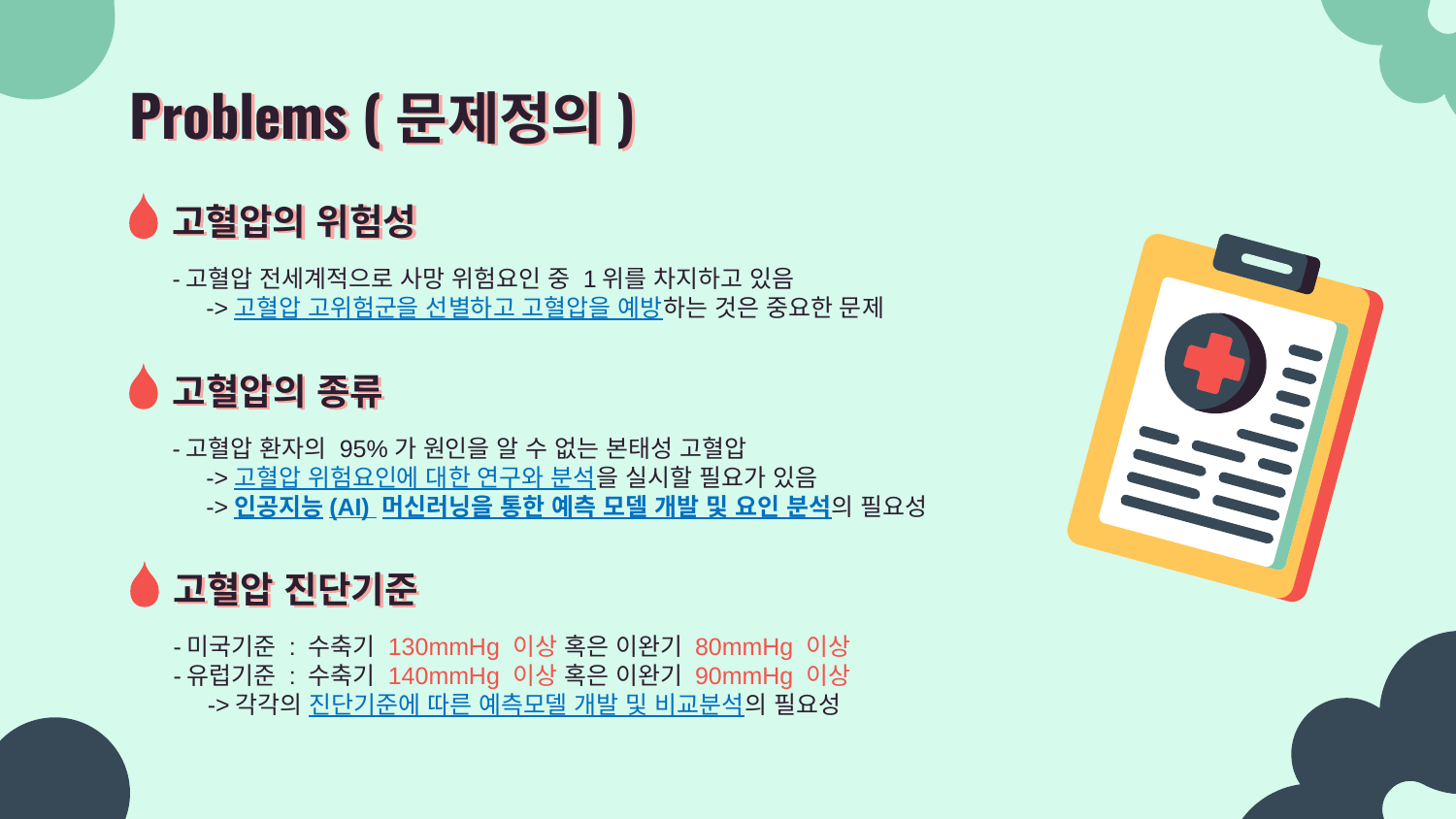

# Problems (문제정의)

고혈압의 위험성

-고혈압 전세계적으로 사망 위험요인 중 1위를 차지하고 있음
     ->고혈압 고위험군을 선별하고 고혈압을 예방하는 것은 중요한 문제

고혈압의 종류
-고혈압 환자의 95%가 원인을 알 수 없는 본태성 고혈압
     ->고혈압 위험요인에 대한 연구와 분석을 실시할 필요가 있음
     ->인공지능(AI) 머신러닝을 통한 예측 모델 개발 및 요인 분석의 필요성

고혈압 진단기준
-미국기준 : 수축기 130mmHg 이상 혹은 이완기 80mmHg 이상
-유럽기준 : 수축기 140mmHg 이상 혹은 이완기 90mmHg 이상
     ->각각의 진단기준에 따른 예측모델 개발 및 비교분석의 필요성